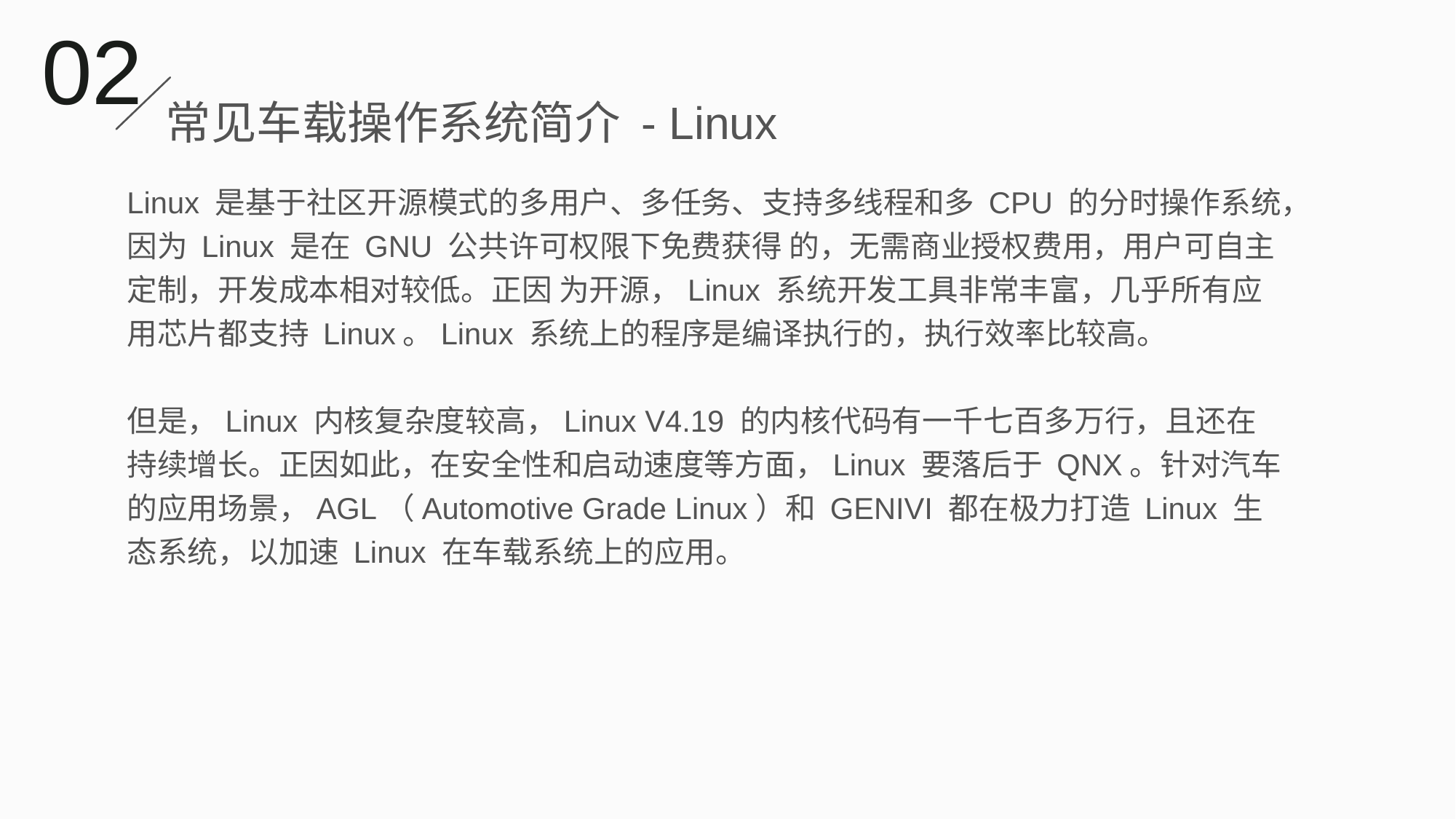

02
常见车载操作系统简介 - Linux
Linux 是基于社区开源模式的多用户、多任务、支持多线程和多 CPU 的分时操作系统，因为 Linux 是在 GNU 公共许可权限下免费获得 的，无需商业授权费用，用户可自主定制，开发成本相对较低。正因 为开源，Linux 系统开发工具非常丰富，几乎所有应用芯片都支持 Linux。Linux 系统上的程序是编译执行的，执行效率比较高。

但是，Linux 内核复杂度较高，Linux V4.19 的内核代码有一千七百多万行，且还在持续增长。正因如此，在安全性和启动速度等方面，Linux 要落后于 QNX。针对汽车的应用场景，AGL（Automotive Grade Linux）和 GENIVI 都在极力打造 Linux 生态系统，以加速 Linux 在车载系统上的应用。